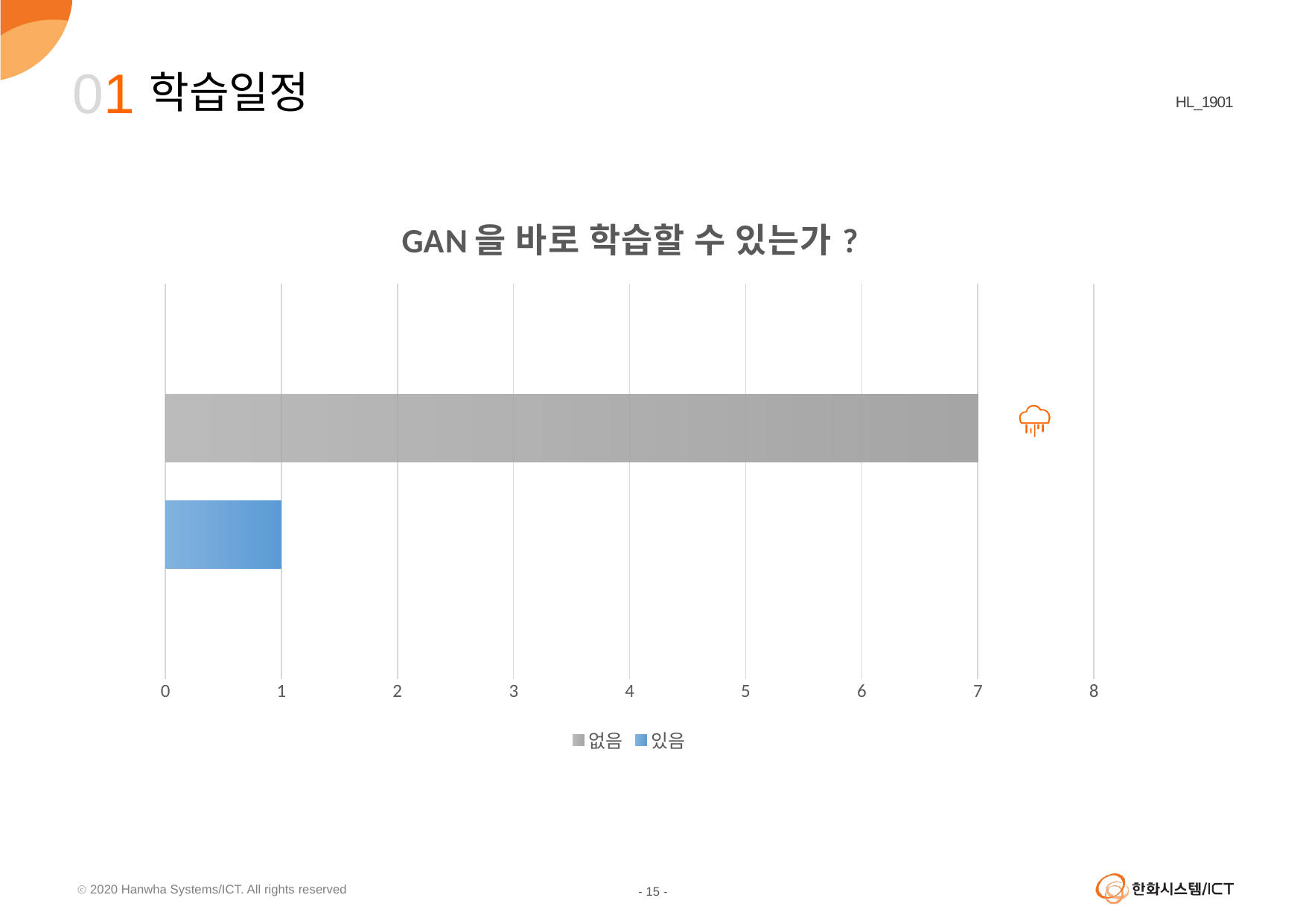

01
학습일정

### Chart: GAN을 바로 학습할 수 있는가?

| Category | 있음 | 없음 |
|---|---|---|
| GAN학습을 바로 할수 있는가? | 1.0 | 7.0 |